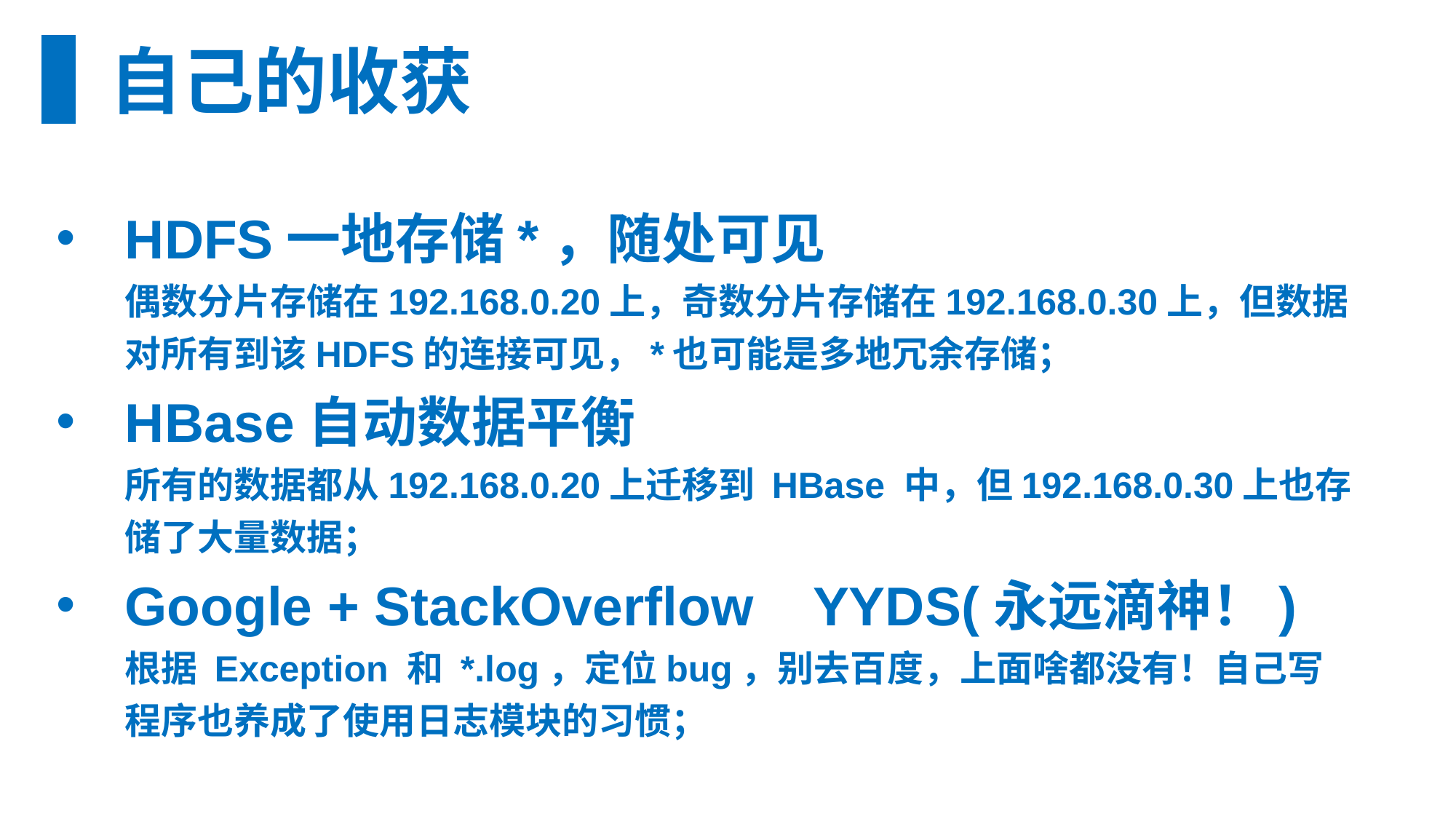

自己的收获

HDFS一地存储*，随处可见
偶数分片存储在192.168.0.20上，奇数分片存储在192.168.0.30上，但数据对所有到该HDFS的连接可见，*也可能是多地冗余存储；
HBase自动数据平衡
所有的数据都从192.168.0.20上迁移到 HBase 中，但192.168.0.30上也存储了大量数据；
Google + StackOverflow    YYDS(永远滴神！)
根据 Exception 和 *.log，定位bug，别去百度，上面啥都没有！自己写程序也养成了使用日志模块的习惯；